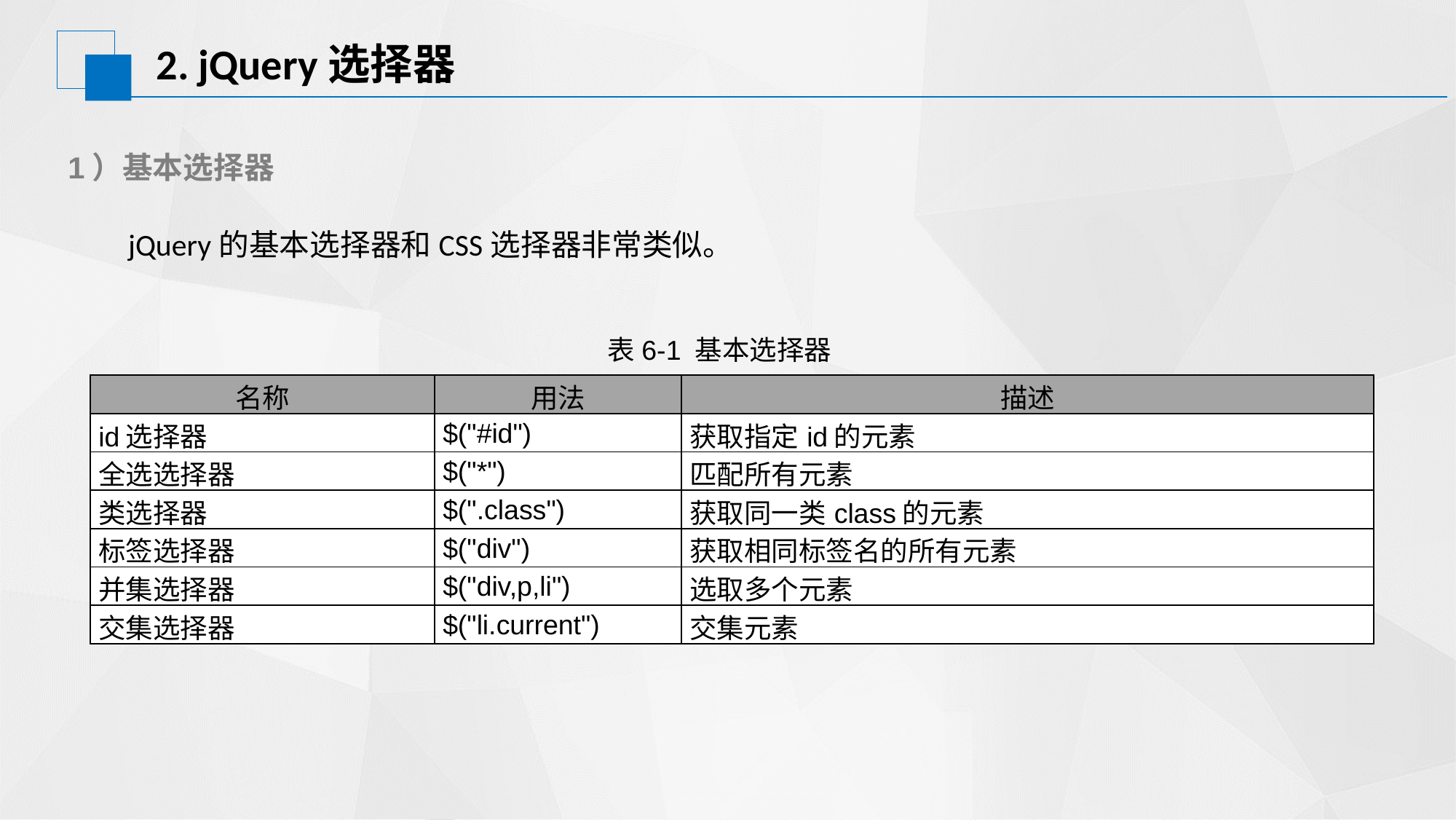

2. jQuery选择器
1）基本选择器
jQuery的基本选择器和CSS选择器非常类似。
表6-1 基本选择器
| 名称 | 用法 | 描述 |
| --- | --- | --- |
| id选择器 | $("#id") | 获取指定id的元素 |
| 全选选择器 | $("\*") | 匹配所有元素 |
| 类选择器 | $(".class") | 获取同一类class的元素 |
| 标签选择器 | $("div") | 获取相同标签名的所有元素 |
| 并集选择器 | $("div,p,li") | 选取多个元素 |
| 交集选择器 | $("li.current") | 交集元素 |